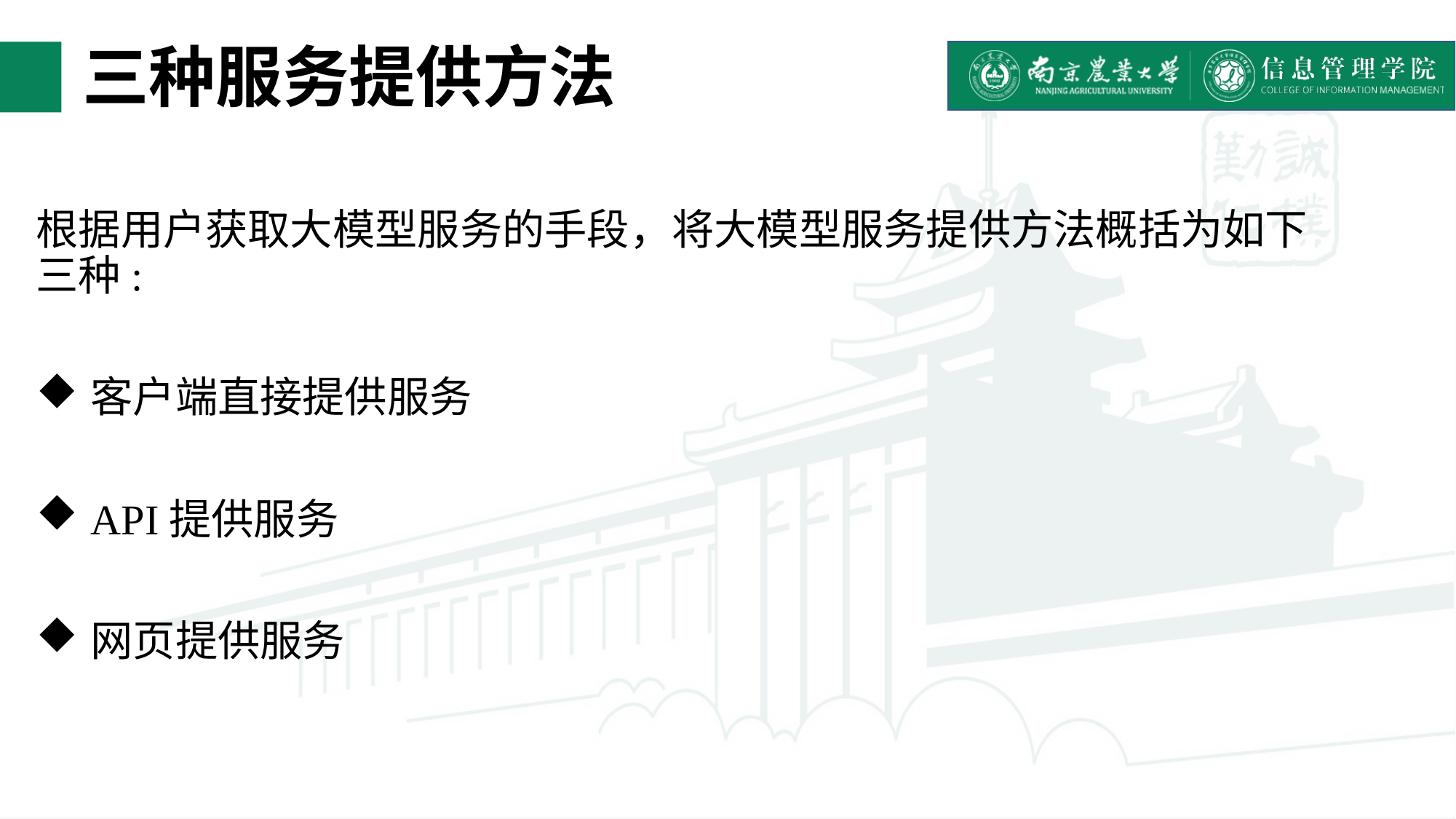

# 三种服务提供方法

根据用户获取大模型服务的手段，将大模型服务提供方法概括为如下三种:

客户端直接提供服务

API提供服务

网页提供服务